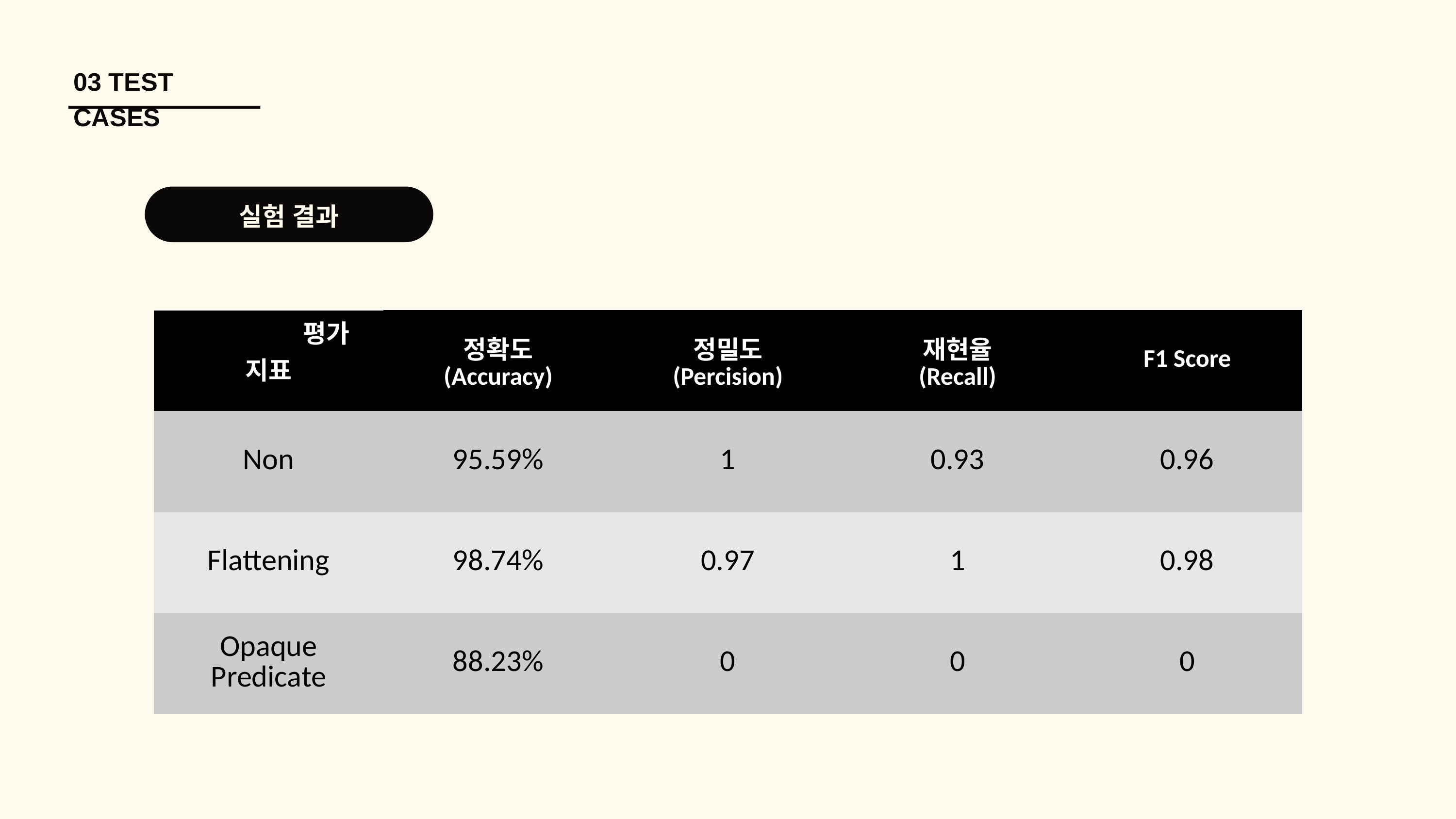

03 TEST CASES

실험 결과
| 평가 지표 난독화 기법 | 정확도 (Accuracy) | 정밀도 (Percision) | 재현율 (Recall) | F1 Score |
| --- | --- | --- | --- | --- |
| Non | 95.59% | 1 | 0.93 | 0.96 |
| Flattening | 98.74% | 0.97 | 1 | 0.98 |
| Opaque Predicate | 88.23% | 0 | 0 | 0 |